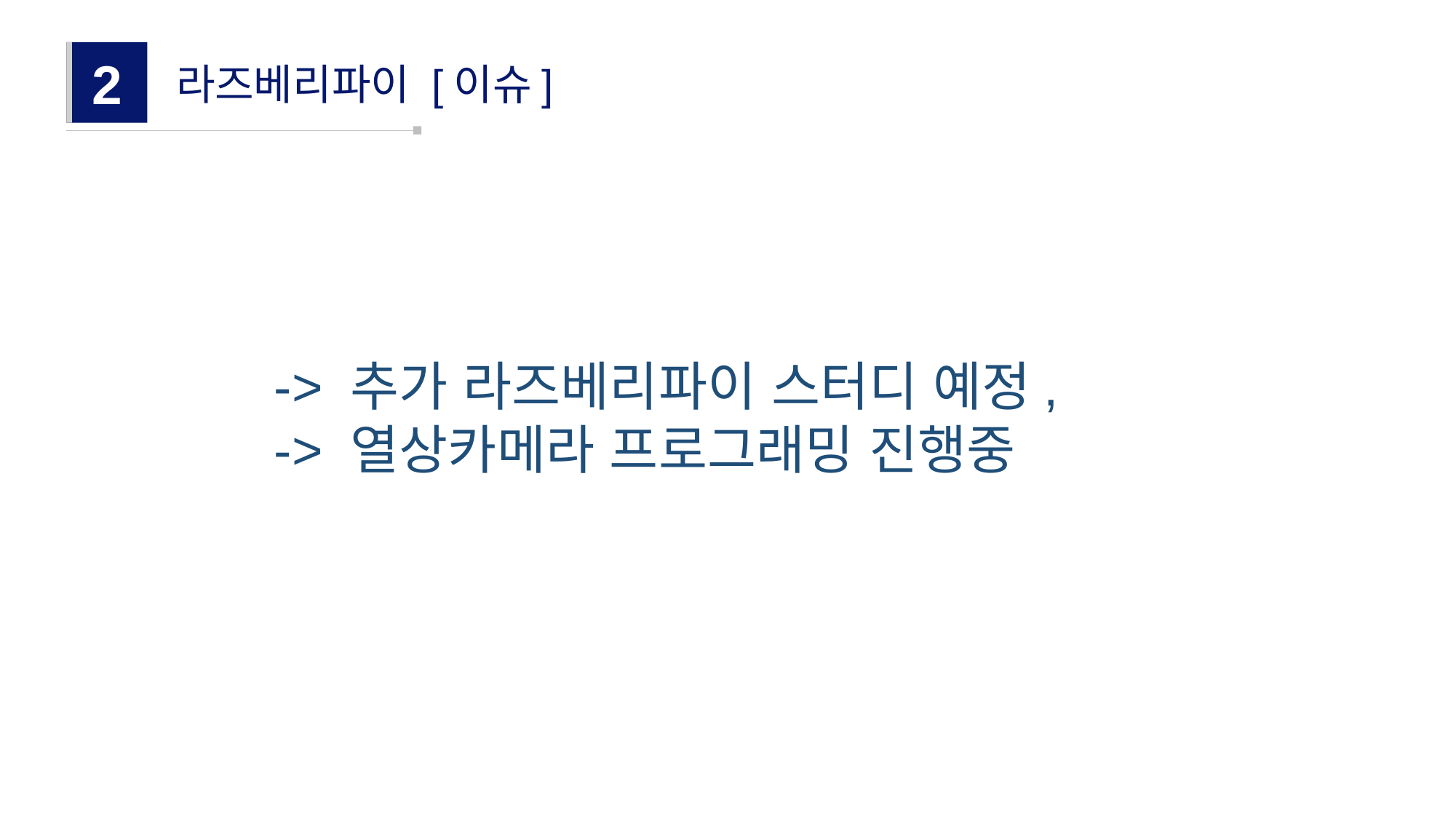

2

라즈베리파이 [이슈]

-> 추가 라즈베리파이 스터디 예정,
-> 열상카메라 프로그래밍 진행중